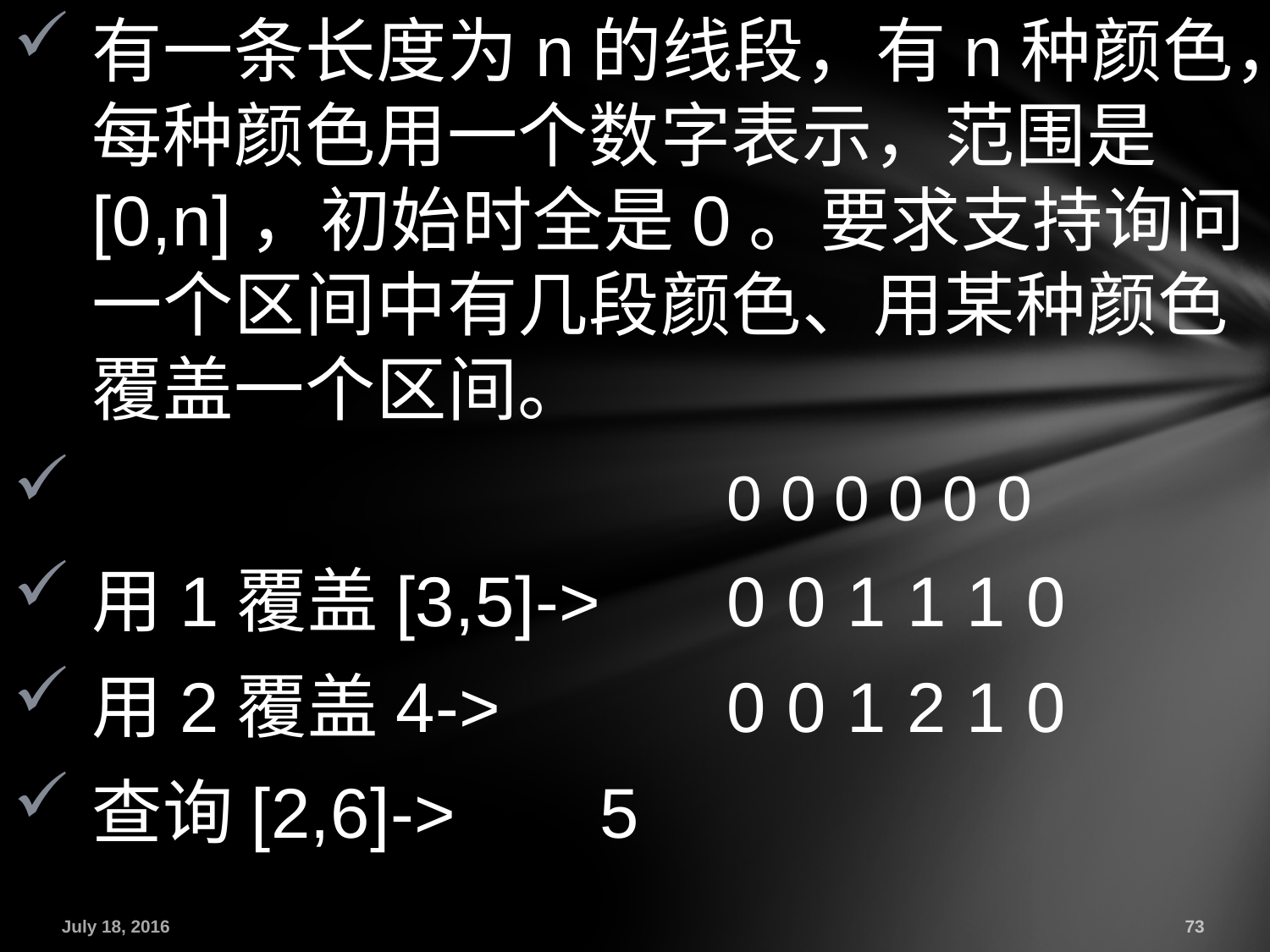

有一条长度为n的线段，有n种颜色，每种颜色用一个数字表示，范围是[0,n]，初始时全是0。要求支持询问一个区间中有几段颜色、用某种颜色覆盖一个区间。
 					0 0 0 0 0 0
用1覆盖[3,5]->	0 0 1 1 1 0
用2覆盖4->		0 0 1 2 1 0
查询[2,6]->		5
July 18, 2016

73